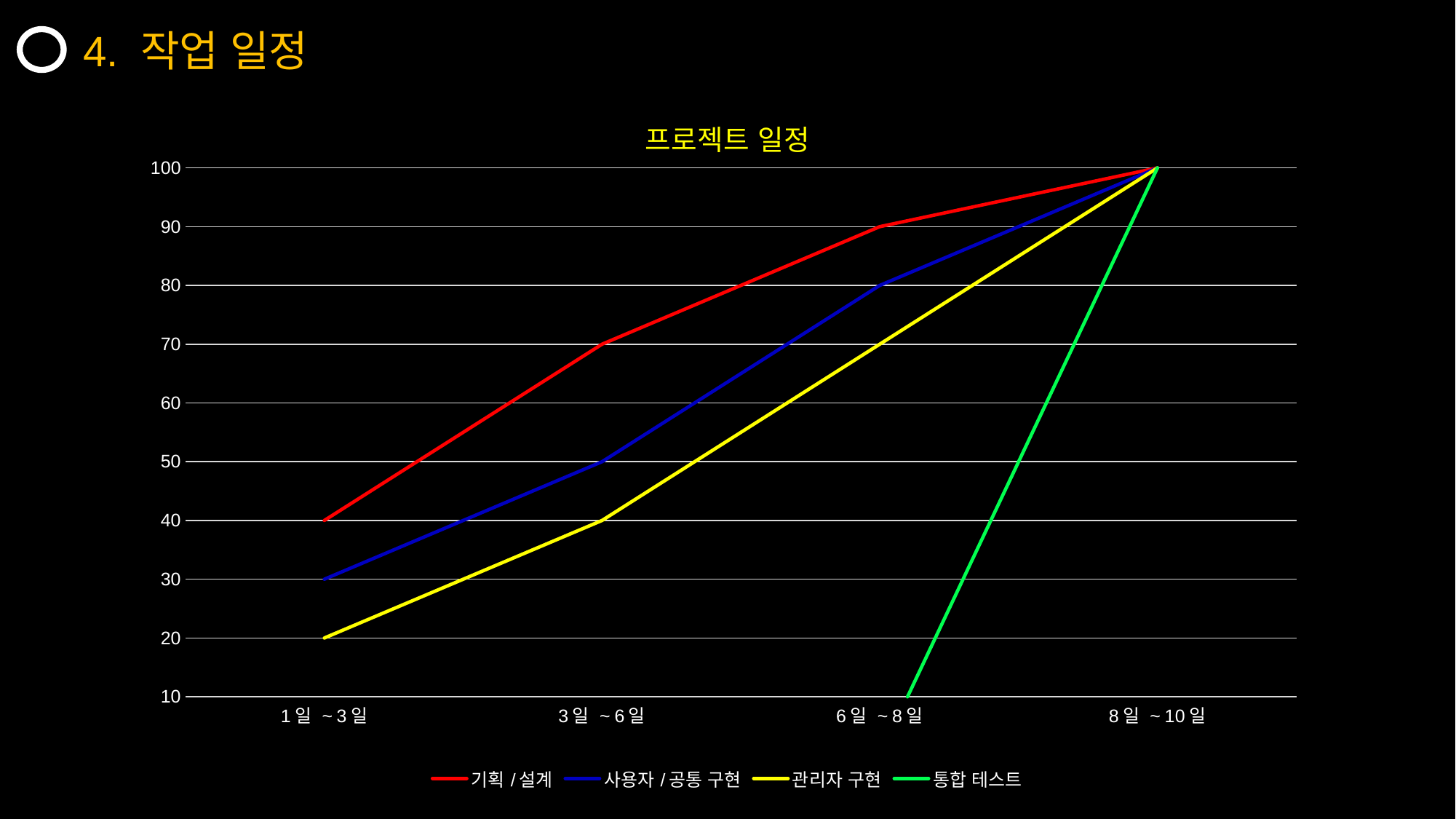

4. 작업 일정

### Chart: 프로젝트 일정

| Category | 기획/설계 | 사용자/공통 구현 | 관리자 구현 | 통합 테스트 |
|---|---|---|---|---|
| 1일 ~ 3일 | 40.0 | 30.0 | 20.0 | 0.0 |
| 3일 ~ 6일 | 70.0 | 50.0 | 40.0 | 0.0 |
| 6일 ~ 8일 | 90.0 | 80.0 | 70.0 | 0.0 |
| 8일 ~ 10일 | 100.0 | 100.0 | 100.0 | 100.0 |